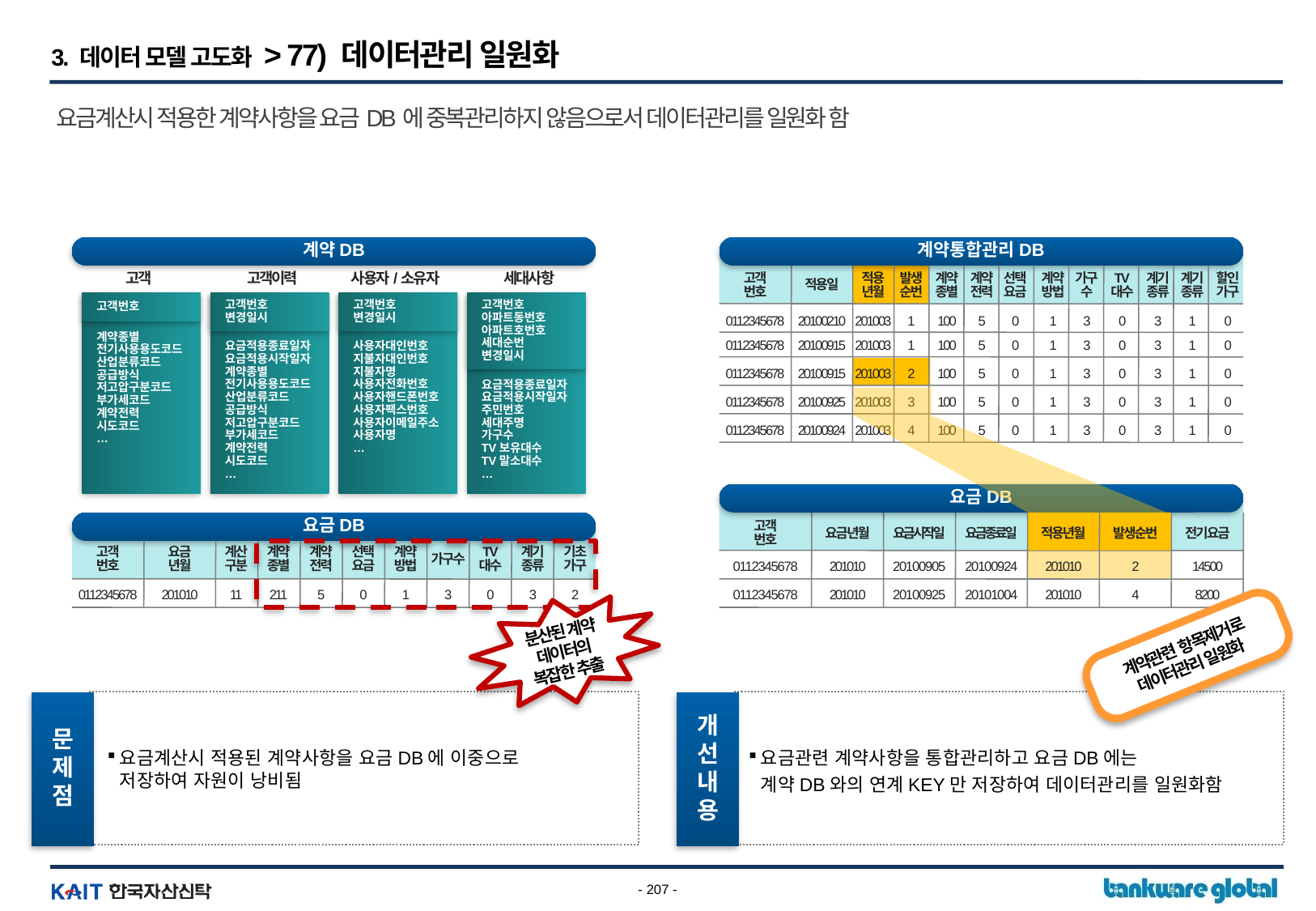

3. 데이터 모델 고도화 > 77) 데이터관리 일원화
요금계산시 적용한 계약사항을 요금DB에 중복관리하지 않음으로서 데이터관리를 일원화 함
계약DB
계약통합관리DB

고객
번호
적용일
적용
년월
발생
순번
계약
종별
계약
전력
선택
요금
계약
방법
가구
수
TV
대수
계기
종류
계기
종류
할인
가구
고객
고객이력
사용자/소유자
세대사항

고객번호

계약종별
전기사용용도코드
산업분류코드
공급방식
저고압구분코드
부가세코드
계약전력
시도코드
…

고객번호
변경일시

요금적용종료일자
요금적용시작일자
계약종별
전기사용용도코드
산업분류코드
공급방식
저고압구분코드
부가세코드
계약전력
시도코드
…

고객번호
변경일시

사용자대인번호
지불자대인번호
지불자명
사용자전화번호
사용자핸드폰번호
사용자팩스번호
사용자이메일주소
사용자명
…

고객번호
아파트동번호
아파트호번호
세대순번
변경일시

요금적용종료일자
요금적용시작일자
주민번호
세대주명
가구수
TV보유대수
TV말소대수
…
0112345678
20100210
201003
1
100
5
0
1
3
0
3
1
0
0112345678
20100915
201003
1
100
5
0
1
3
0
3
1
0

0112345678
20100915
201003
2
100
5
0
1
3
0
3
1
0

0112345678
20100925
201003
3
100
5
0
1
3
0
3
1
0
0112345678
20100924
201003
4
100
5
0
1
3
0
3
1
0
요금DB

요금DB

고객
번호
요금년월
요금시작일
20100905
20100925
요금종료일
20100924
20101004
적용년월
201010
201010
발생순번
2
4
전기요금
14500
8200

고객
번호
요금
년월
계산
구분

계약
종별
계약
전력
선택
요금
계약
방법
가구수
TV
대수
계기
종류
기초
가구

0112345678
201010
0112345678
201010
11
211
5
0
1
3
0
3
2
0112345678
201010
분산된 계약
데이터의
복잡한 추출
계약관련 항목제거로
데이터관리 일원화

요금계산시 적용된 계약사항을 요금DB에 이중으로
저장하여 자원이 낭비됨
요금관련 계약사항을 통합관리하고 요금DB에는
계약DB와의 연계KEY만 저장하여 데이터관리를 일원화함

문
제
점

개
선
내
용